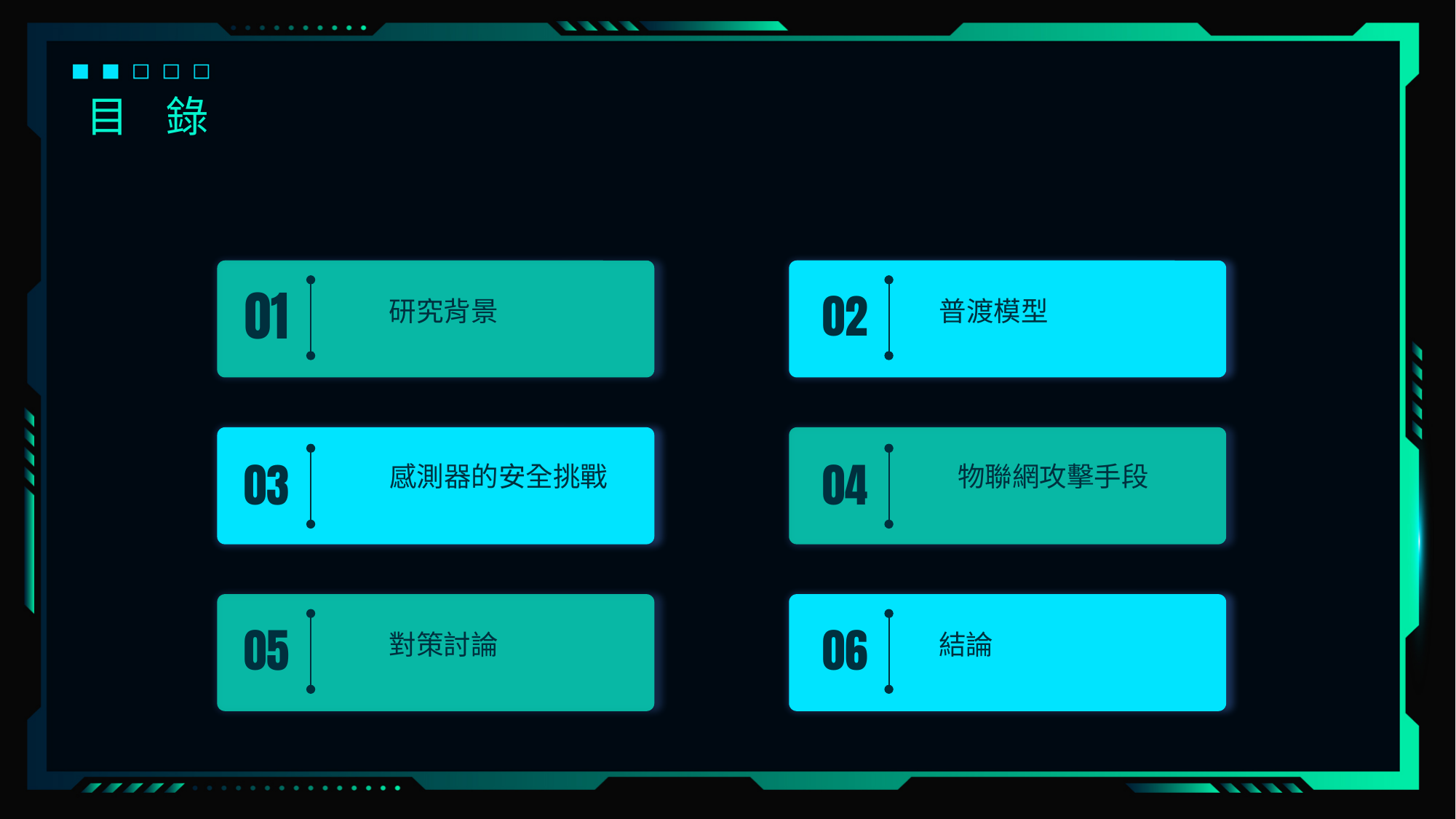

目    錄

01
02
研究背景
普渡模型

03
04
感測器的安全挑戰
物聯網攻擊手段

05
06
對策討論
結論